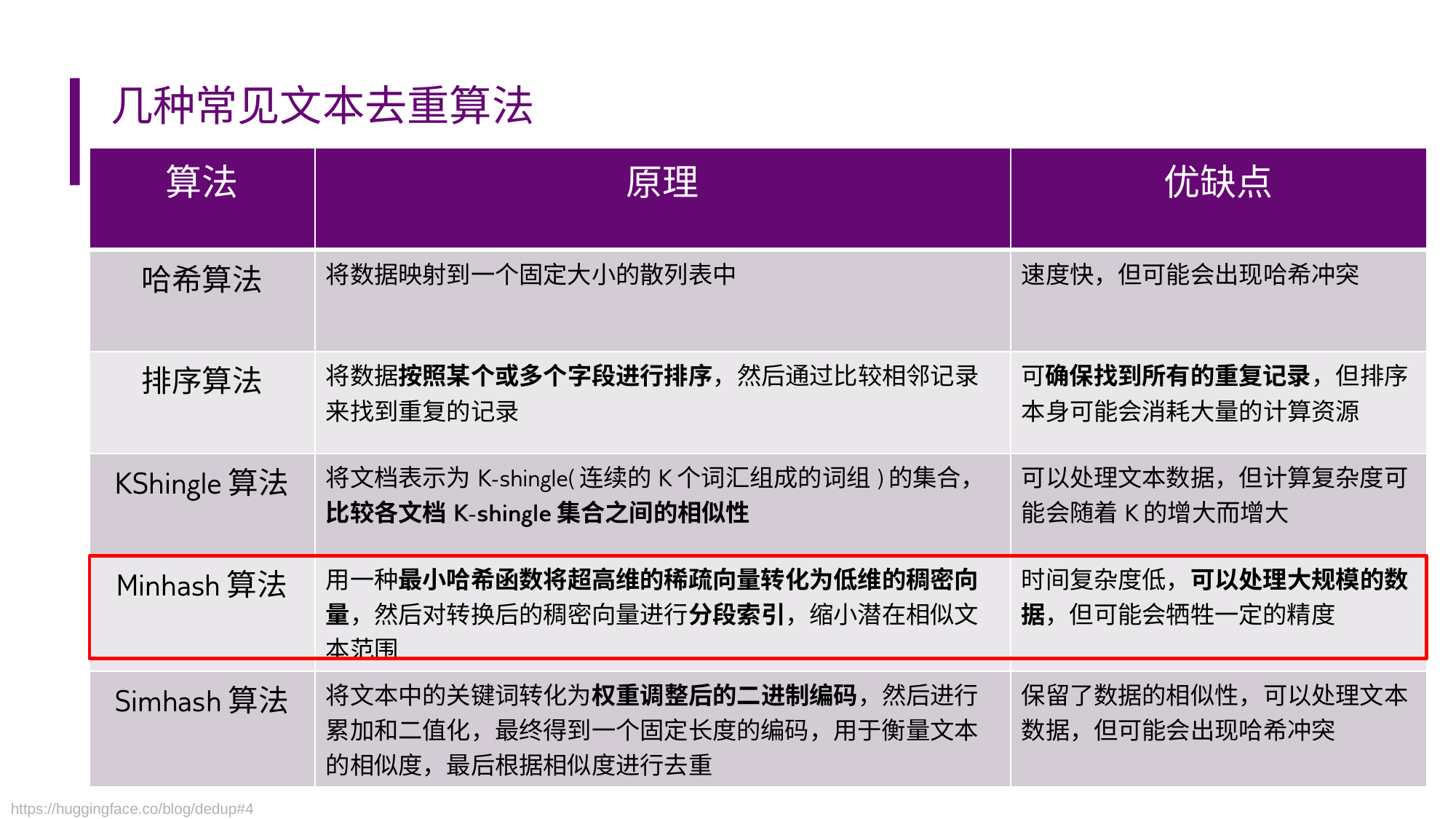

几种常见文本去重算法
| 算法 | 原理 | 优缺点 |
| --- | --- | --- |
| 哈希算法 | 将数据映射到一个固定大小的散列表中 | 速度快，但可能会出现哈希冲突 |
| 排序算法 | 将数据按照某个或多个字段进行排序，然后通过比较相邻记录来找到重复的记录 | 可确保找到所有的重复记录，但排序本身可能会消耗大量的计算资源 |
| KShingle算法 | 将文档表示为K-shingle(连续的K个词汇组成的词组)的集合，比较各文档K-shingle集合之间的相似性 | 可以处理文本数据，但计算复杂度可能会随着K的增大而增大 |
| Minhash算法 | 用一种最小哈希函数将超高维的稀疏向量转化为低维的稠密向量，然后对转换后的稠密向量进行分段索引，缩小潜在相似文本范围 | 时间复杂度低，可以处理大规模的数据，但可能会牺牲一定的精度 |
| Simhash算法 | 将文本中的关键词转化为权重调整后的二进制编码，然后进行累加和二值化，最终得到一个固定长度的编码，用于衡量文本的相似度，最后根据相似度进行去重 | 保留了数据的相似性，可以处理文本数据，但可能会出现哈希冲突 |

https://huggingface.co/blog/dedup#4